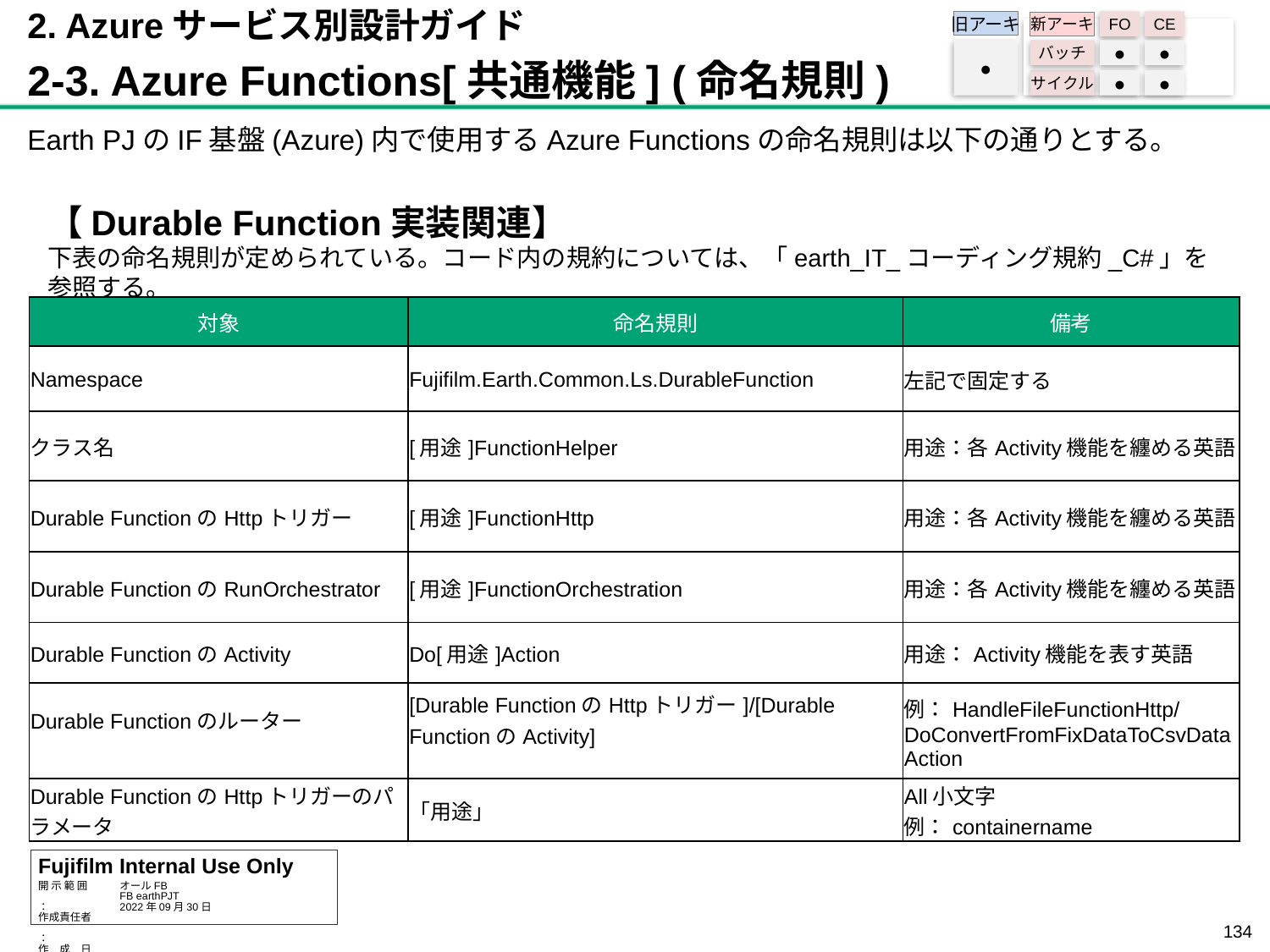

2. Azureサービス別設計ガイド
2-3. Azure Functions[共通機能] (命名規則)
旧アーキ
FO
CE
新アーキ
バッチ
●
●
サイクル
●
●

●
Earth PJのIF基盤(Azure)内で使用するAzure Functionsの命名規則は以下の通りとする。
【Durable Function実装関連】
下表の命名規則が定められている。コード内の規約については、「earth_IT_コーディング規約_C#」を参照する。

| 対象 | 命名規則 | 備考 |
| --- | --- | --- |
| Namespace | Fujifilm.Earth.Common.Ls.DurableFunction | 左記で固定する |
| クラス名 | [用途]FunctionHelper | 用途：各Activity機能を纏める英語 |
| Durable FunctionのHttpトリガー | [用途]FunctionHttp | 用途：各Activity機能を纏める英語 |
| Durable FunctionのRunOrchestrator | [用途]FunctionOrchestration | 用途：各Activity機能を纏める英語 |
| Durable FunctionのActivity | Do[用途]Action | 用途：Activity機能を表す英語 |
| Durable Functionのルーター | [Durable FunctionのHttpトリガー]/[Durable FunctionのActivity] | 例：HandleFileFunctionHttp/DoConvertFromFixDataToCsvDataAction |
| Durable FunctionのHttpトリガーのパラメータ | 「用途」 | All小文字 例：containername |
134